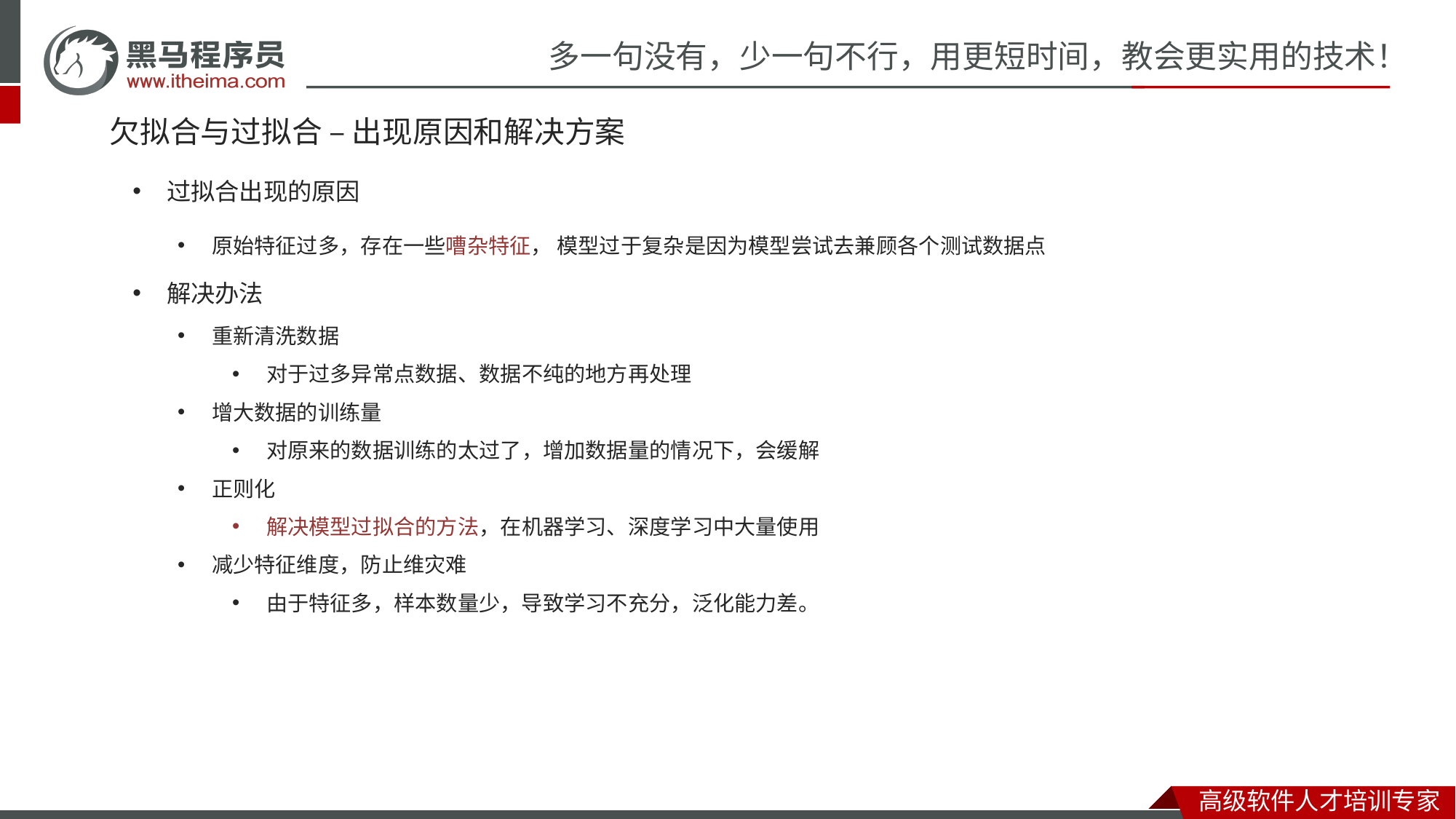

# 欠拟合与过拟合 – 出现原因和解决方案
过拟合出现的原因
原始特征过多，存在一些嘈杂特征， 模型过于复杂是因为模型尝试去兼顾各个测试数据点
解决办法
重新清洗数据
对于过多异常点数据、数据不纯的地方再处理
增大数据的训练量
对原来的数据训练的太过了，增加数据量的情况下，会缓解
正则化
解决模型过拟合的方法，在机器学习、深度学习中大量使用
减少特征维度，防止维灾难
由于特征多，样本数量少，导致学习不充分，泛化能力差。